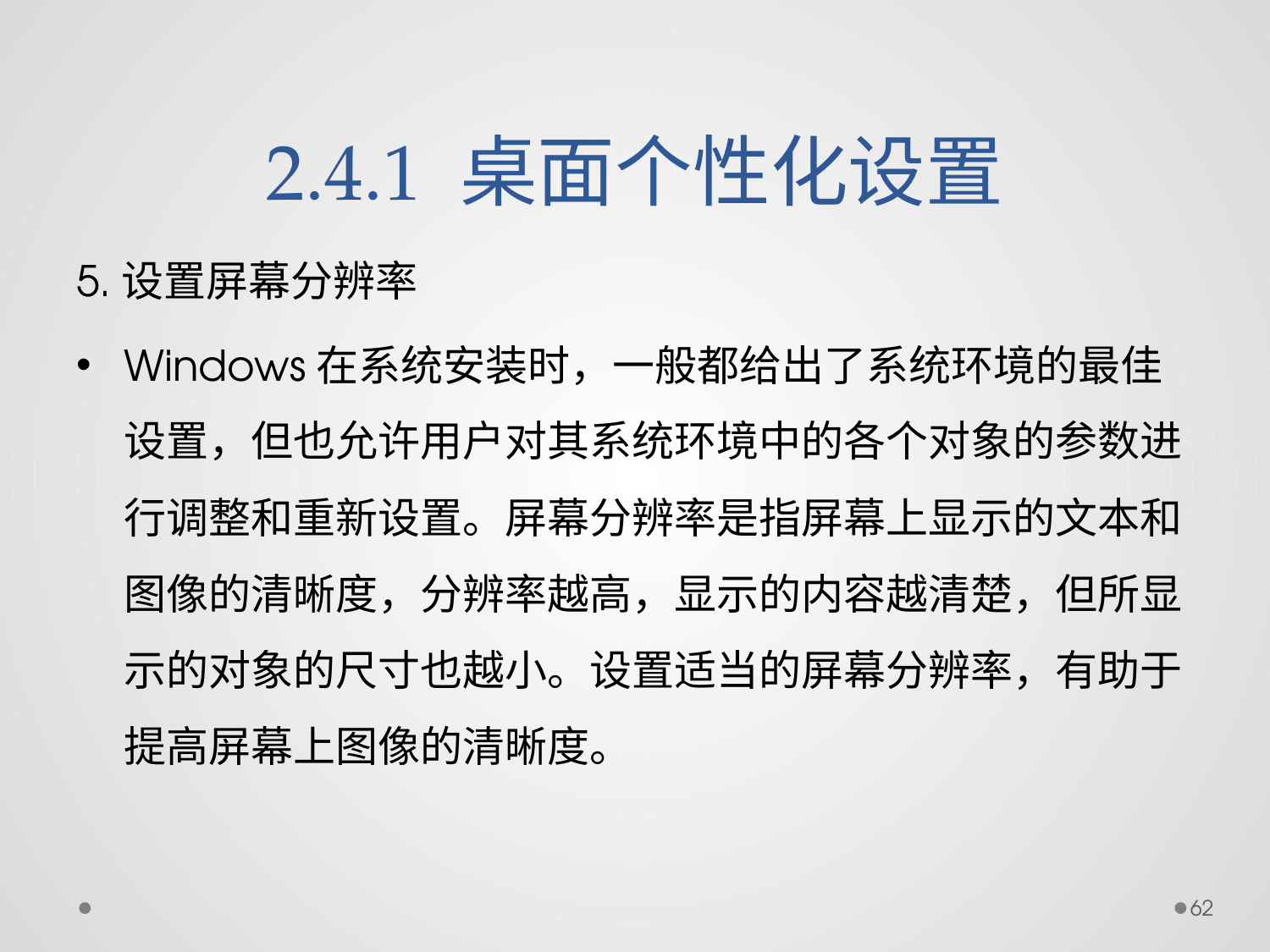

# 2.4.1 桌面个性化设置
5.设置屏幕分辨率
Windows在系统安装时，一般都给出了系统环境的最佳设置，但也允许用户对其系统环境中的各个对象的参数进行调整和重新设置。屏幕分辨率是指屏幕上显示的文本和图像的清晰度，分辨率越高，显示的内容越清楚，但所显示的对象的尺寸也越小。设置适当的屏幕分辨率，有助于提高屏幕上图像的清晰度。
62